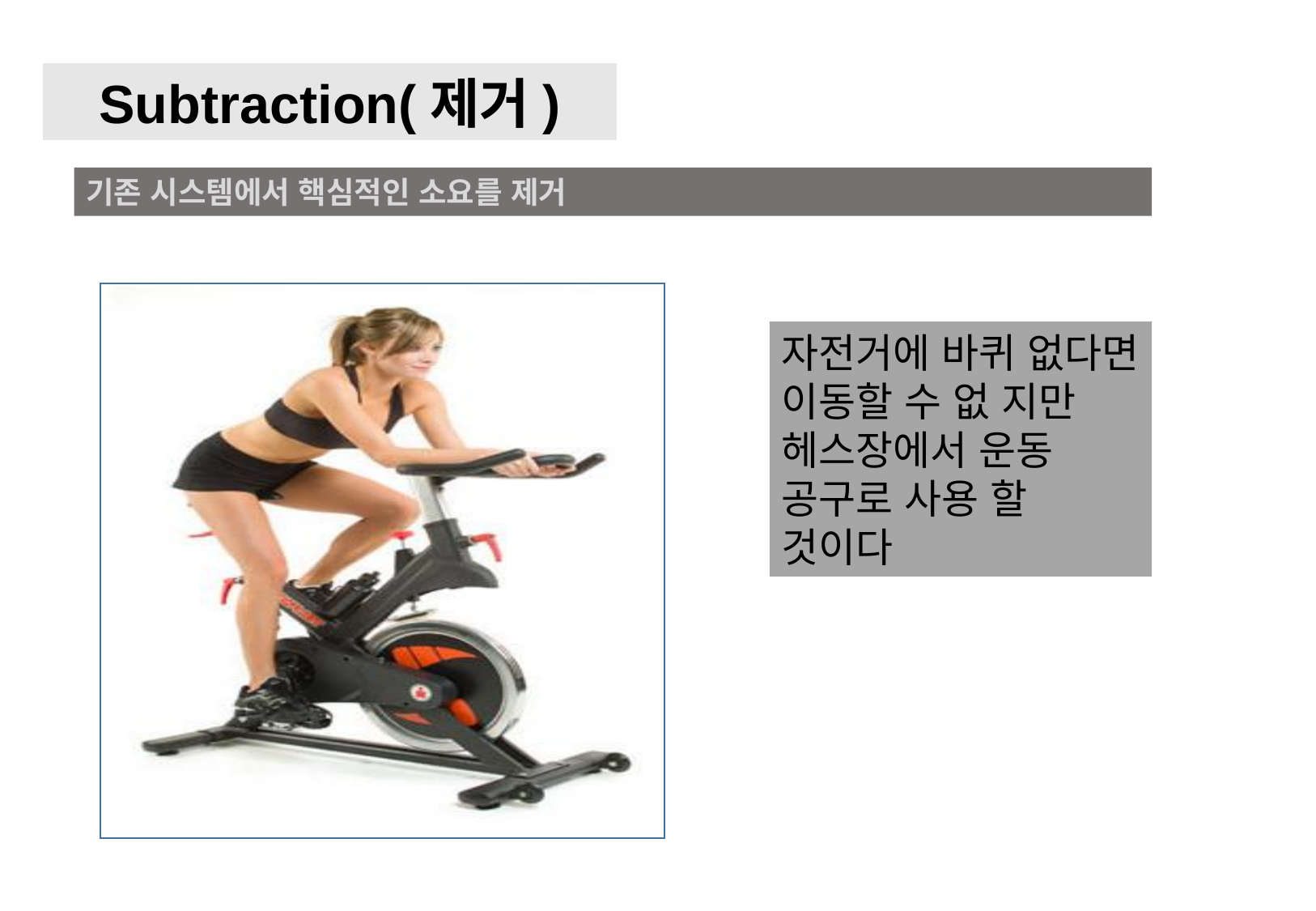

Subtraction(제거)
기존 시스템에서 핵심적인 소요를 제거

자전거에 바퀴 없다면 이동할 수 없 지만 헤스장에서 운동 공구로 사용 할 것이다